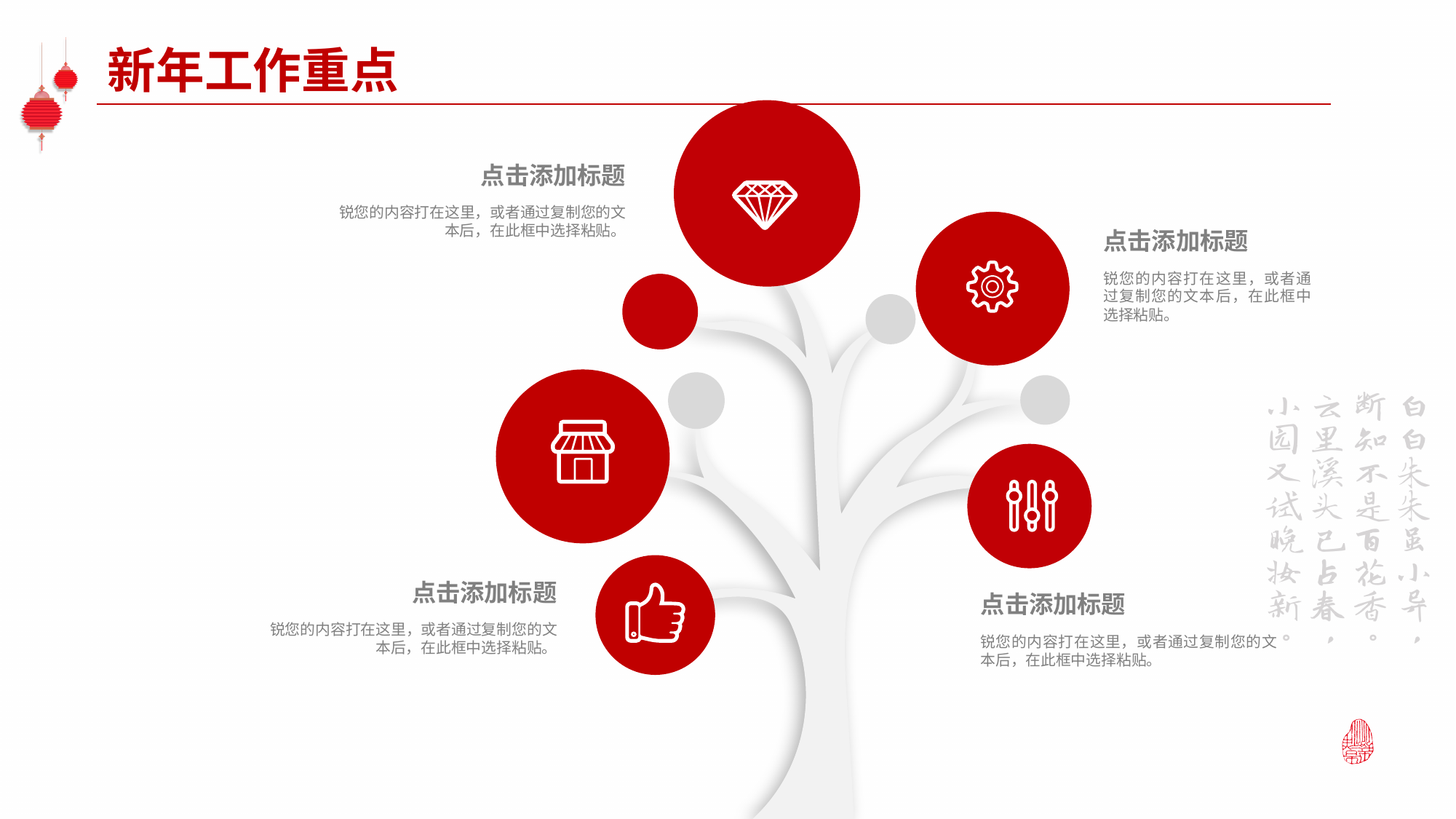

新年工作重点

点击添加标题

锐您的内容打在这里，或者通过复制您的文本后，在此框中选择粘贴。

点击添加标题

锐您的内容打在这里，或者通过复制您的文本后，在此框中选择粘贴。

点击添加标题

点击添加标题
锐您的内容打在这里，或者通过复制您的文本后，在此框中选择粘贴。
锐您的内容打在这里，或者通过复制您的文本后，在此框中选择粘贴。